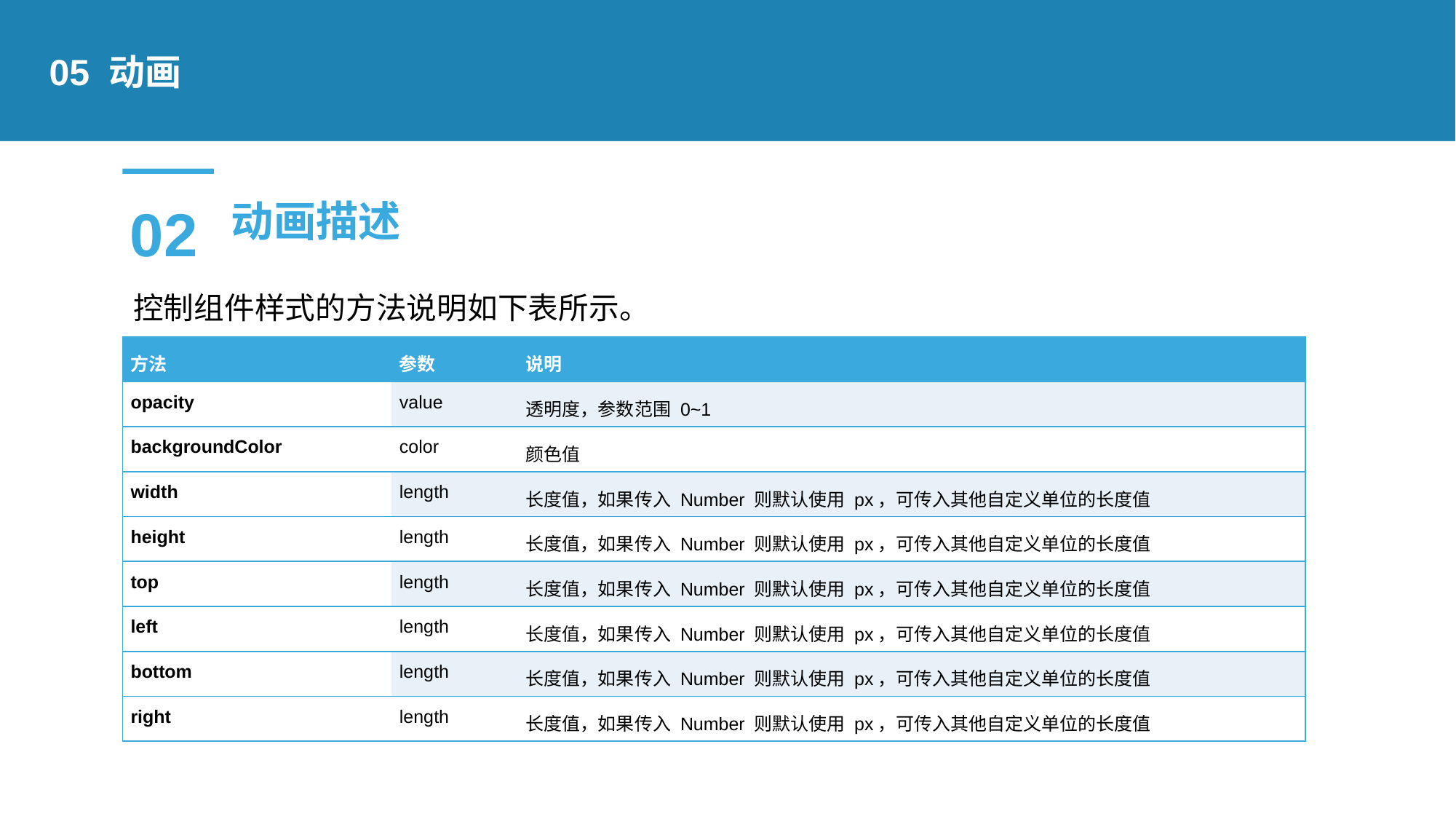

05 动画
02

动画描述
控制组件样式的方法说明如下表所示。
| 方法 | 参数 | 说明 |
| --- | --- | --- |
| opacity | value | 透明度，参数范围 0~1 |
| backgroundColor | color | 颜色值 |
| width | length | 长度值，如果传入 Number 则默认使用 px，可传入其他自定义单位的长度值 |
| height | length | 长度值，如果传入 Number 则默认使用 px，可传入其他自定义单位的长度值 |
| top | length | 长度值，如果传入 Number 则默认使用 px，可传入其他自定义单位的长度值 |
| left | length | 长度值，如果传入 Number 则默认使用 px，可传入其他自定义单位的长度值 |
| bottom | length | 长度值，如果传入 Number 则默认使用 px，可传入其他自定义单位的长度值 |
| right | length | 长度值，如果传入 Number 则默认使用 px，可传入其他自定义单位的长度值 |